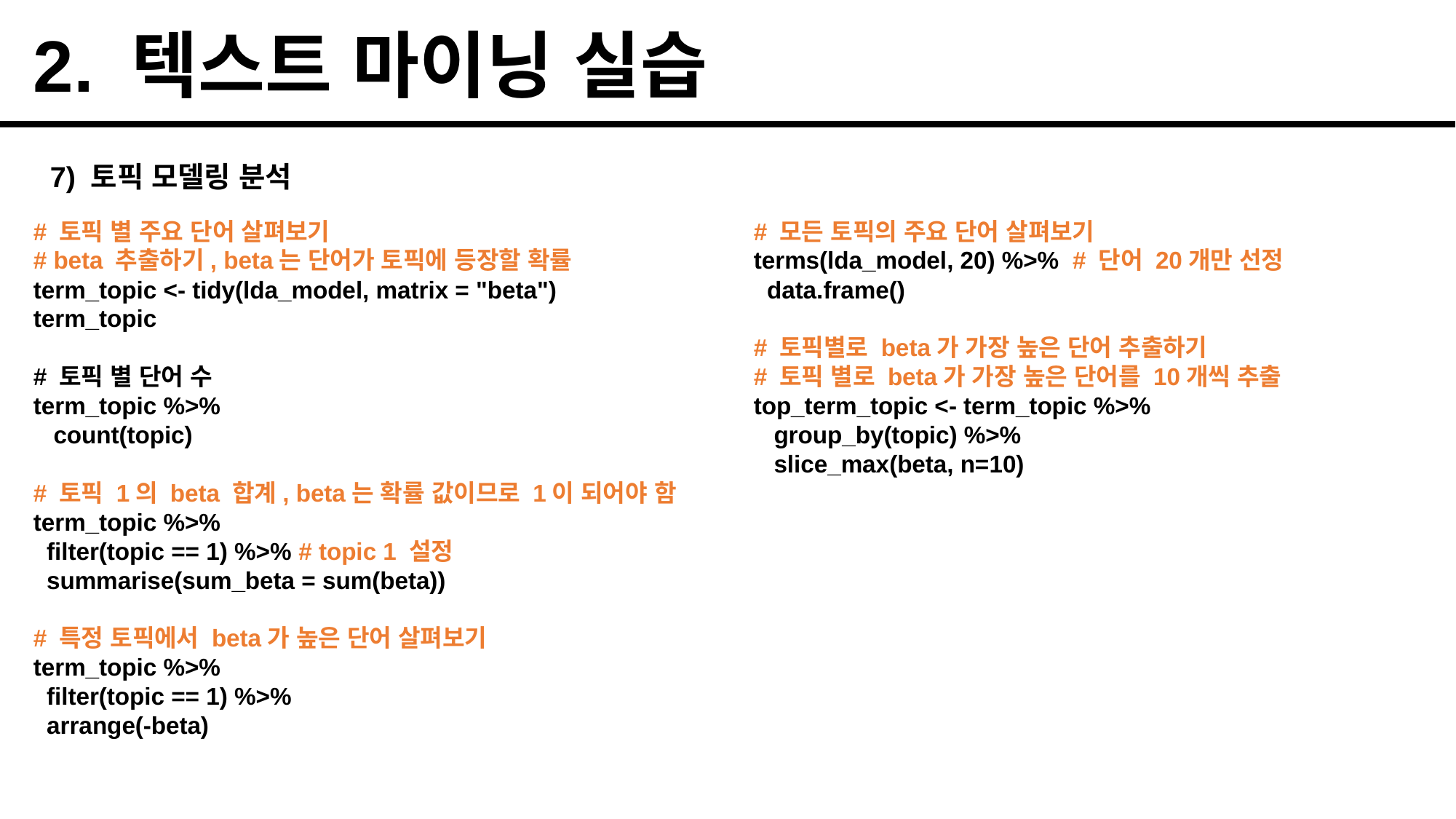

2. 텍스트 마이닝 실습
7) 토픽 모델링 분석
# 토픽 별 주요 단어 살펴보기
# beta 추출하기, beta는 단어가 토픽에 등장할 확률
term_topic <- tidy(lda_model, matrix = "beta")
term_topic

# 토픽 별 단어 수
term_topic %>%
   count(topic)

# 토픽 1의 beta 합계, beta는 확률 값이므로 1이 되어야 함
term_topic %>%
  filter(topic == 1) %>% # topic 1 설정
  summarise(sum_beta = sum(beta))

# 특정 토픽에서 beta가 높은 단어 살펴보기
term_topic %>%
  filter(topic == 1) %>%
  arrange(-beta)
# 모든 토픽의 주요 단어 살펴보기
terms(lda_model, 20) %>%  # 단어 20개만 선정
  data.frame()

# 토픽별로 beta가 가장 높은 단어 추출하기
# 토픽 별로 beta가 가장 높은 단어를 10개씩 추출 top_term_topic <- term_topic %>%
   group_by(topic) %>%
   slice_max(beta, n=10)